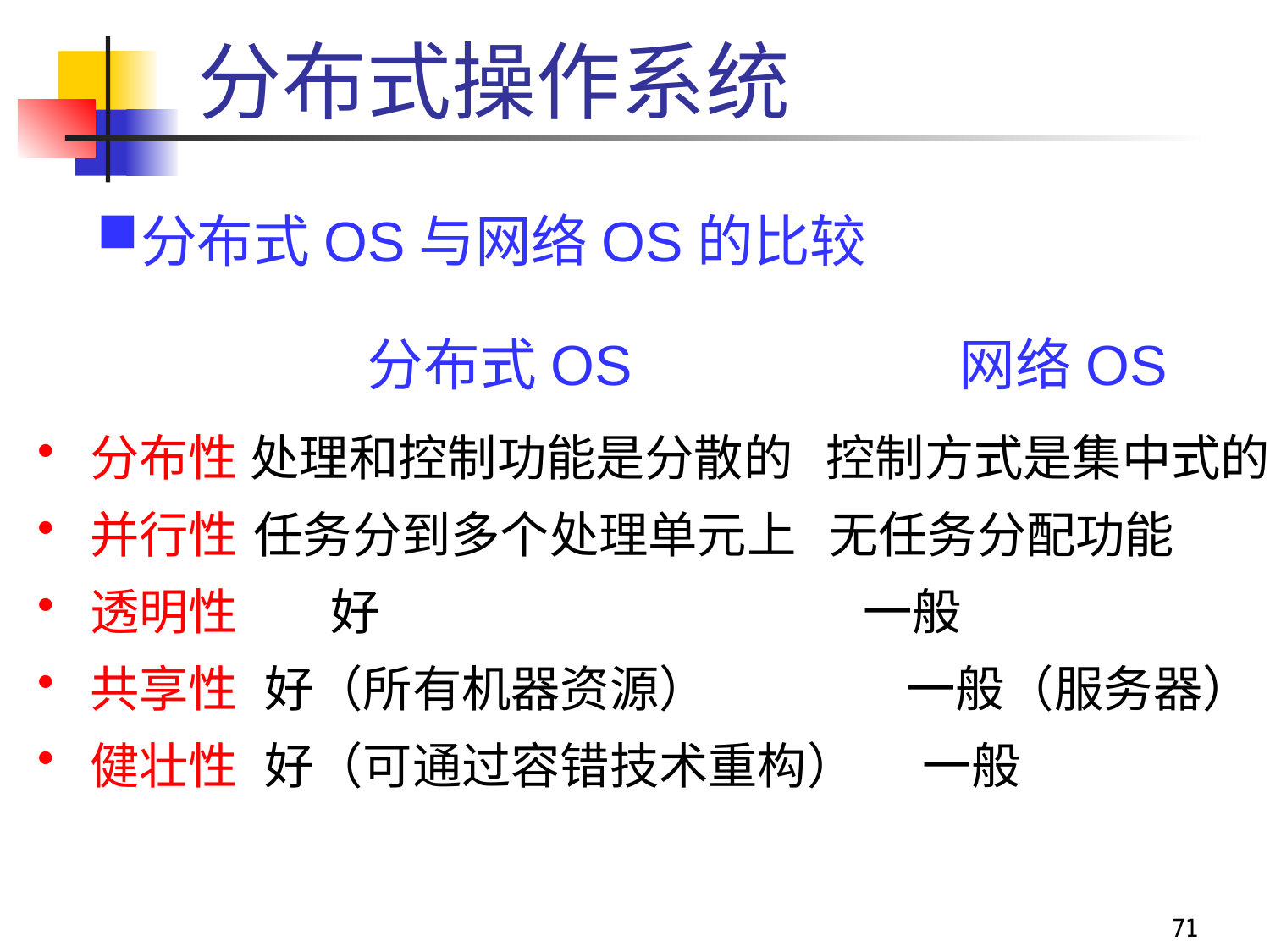

分布式操作系统
分布式OS与网络OS的比较
        分布式OS                    网络OS
 分布性
 并行性
 透明性
 共享性
 健壮性
 处理和控制功能是分散的   控制方式是集中式的
 任务分到多个处理单元上   无任务分配功能
        好                                            一般
  好（所有机器资源）                  一般（服务器）
  好（可通过容错技术重构）      一般
71